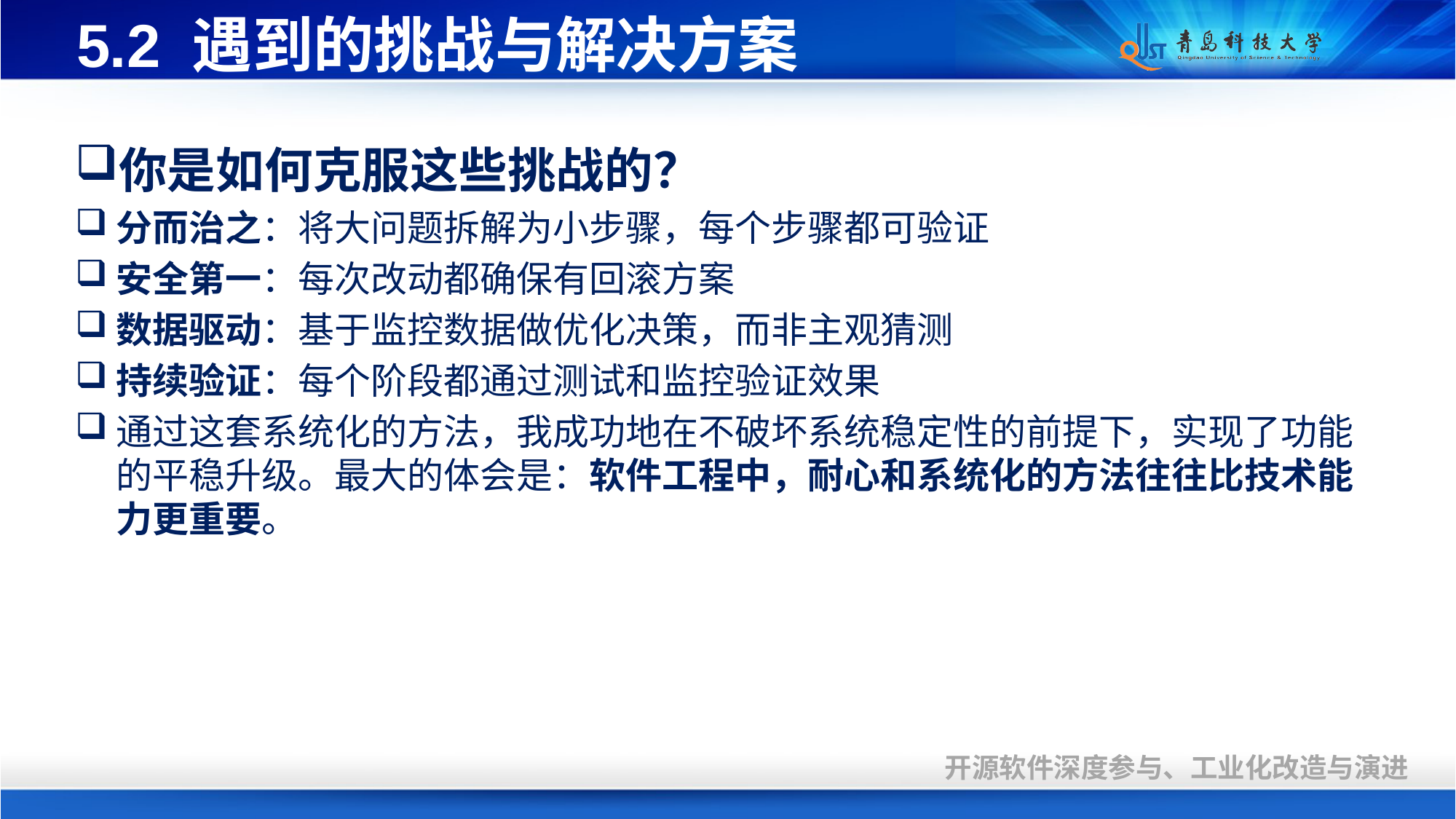

# 5.2 遇到的挑战与解决方案
你是如何克服这些挑战的？
分而治之：将大问题拆解为小步骤，每个步骤都可验证
安全第一：每次改动都确保有回滚方案
数据驱动：基于监控数据做优化决策，而非主观猜测
持续验证：每个阶段都通过测试和监控验证效果
通过这套系统化的方法，我成功地在不破坏系统稳定性的前提下，实现了功能的平稳升级。最大的体会是：软件工程中，耐心和系统化的方法往往比技术能力更重要。